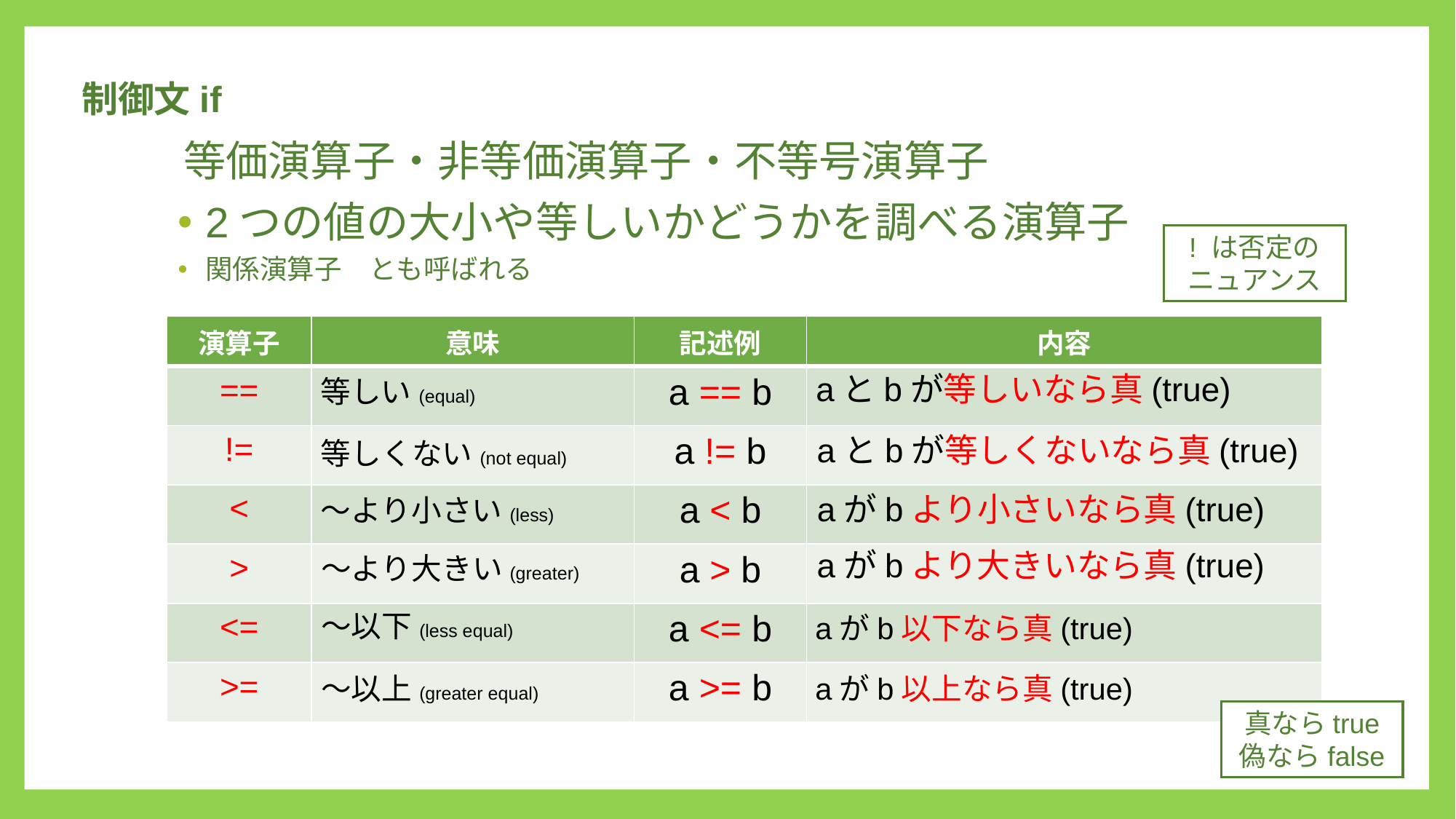

制御文if
等価演算子・非等価演算子・不等号演算子
2つの値の大小や等しいかどうかを調べる演算子
関係演算子　とも呼ばれる

! は否定の
ニュアンス
| 演算子 | 意味 | 記述例 | 内容 |
| --- | --- | --- | --- |
| == |  | a == b |  |
| != |  | a != b |  |
| < |  | a < b |  |
| > |  | a > b |  |
| <= |  | a <= b |  |
| >= |  | a >= b |  |

aとbが等しいなら真(true)
等しい(equal)

aとbが等しくないなら真(true)
等しくない(not equal)
aがbより小さいなら真(true)
～より小さい(less)
aがbより大きいなら真(true)
～より大きい(greater)
～以下(less equal)
aがb以下なら真(true)
～以上(greater equal)
aがb以上なら真(true)
真ならtrue
偽ならfalse